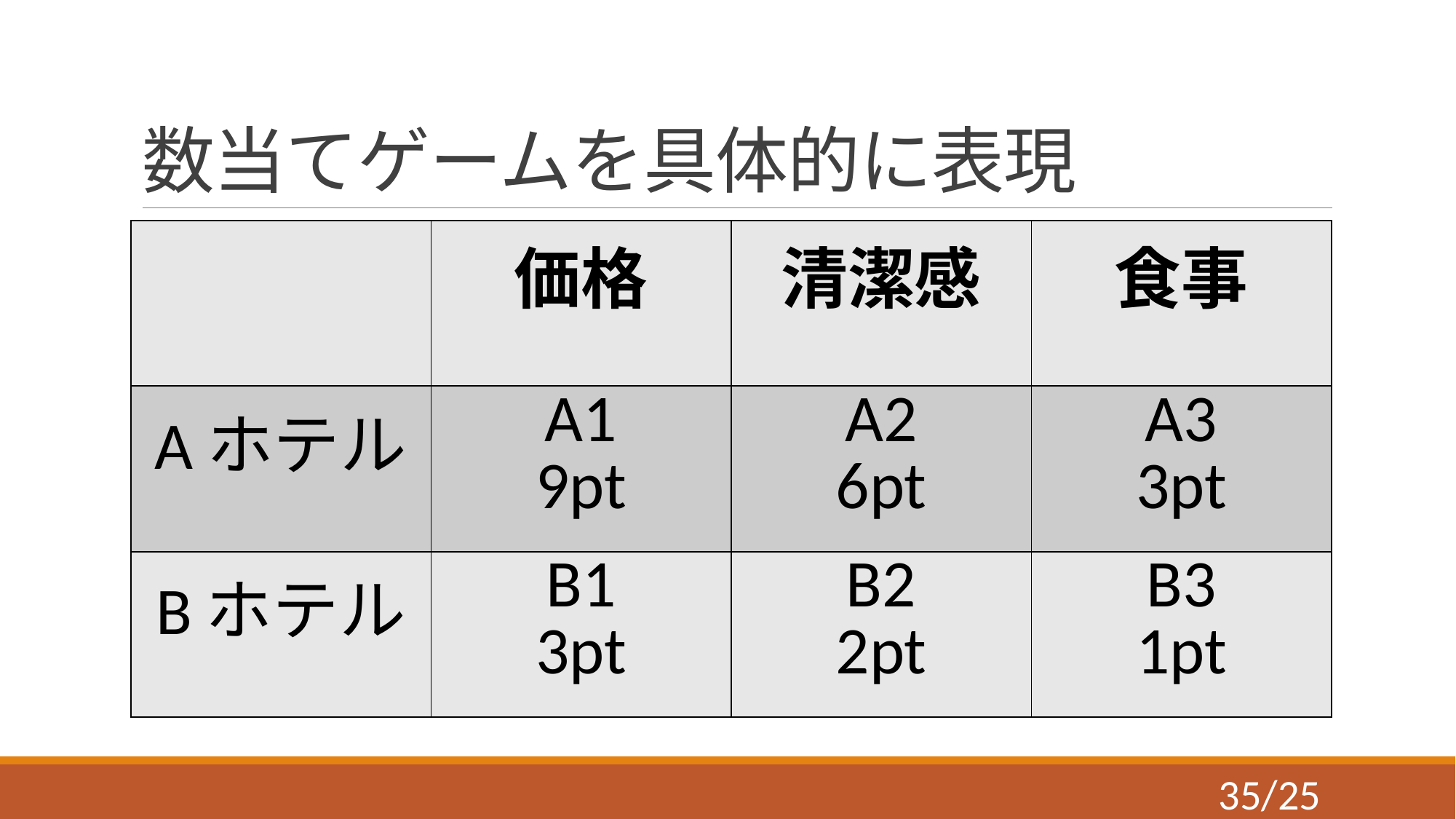

# 数当てゲームを具体的に表現
|  | 価格 | 清潔感 | 食事 |
| --- | --- | --- | --- |
| Aホテル | A1 9pt | A2 6pt | A3 3pt |
| Bホテル | B1 3pt | B2 2pt | B3 1pt |
35/25